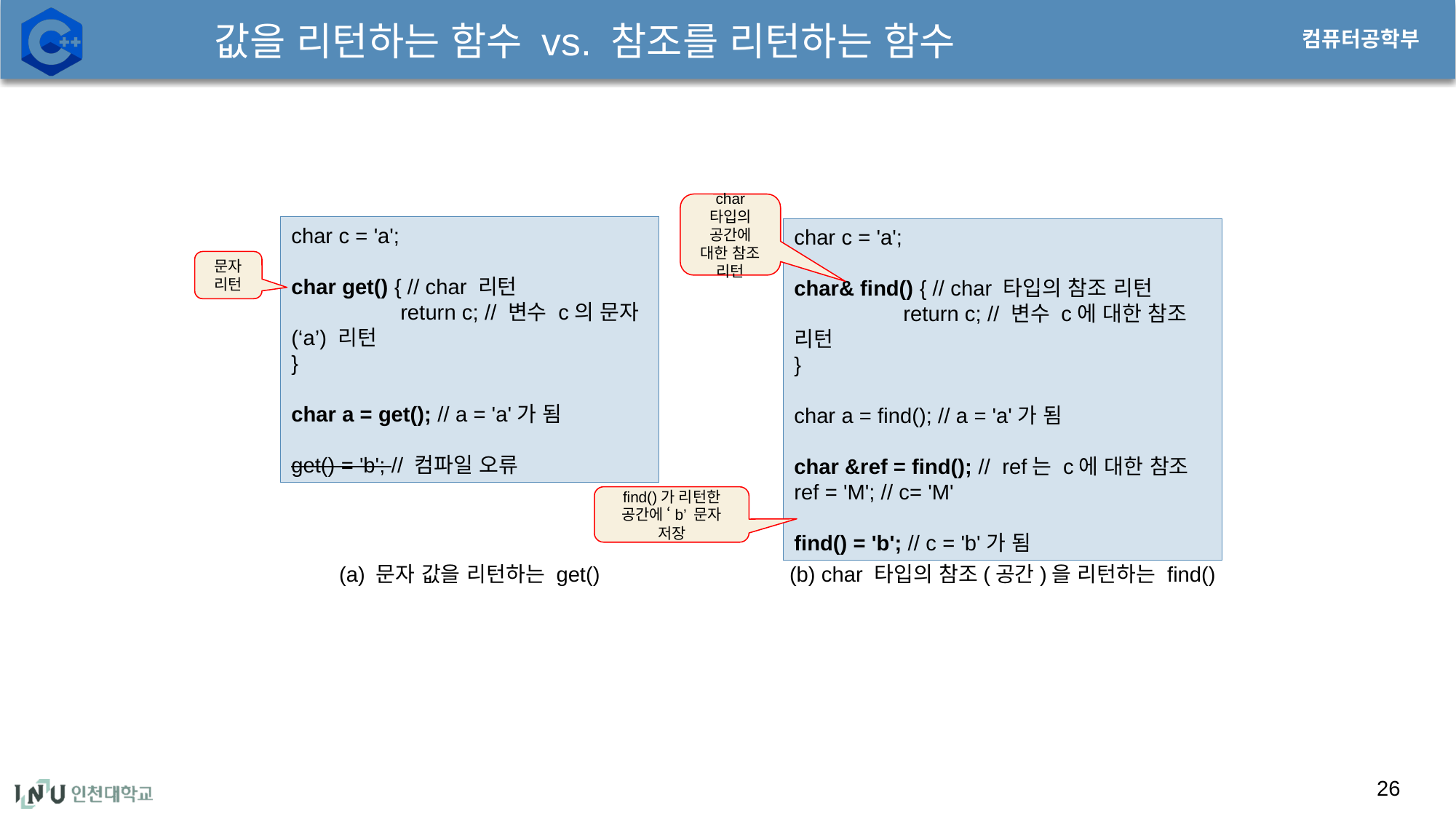

# 값을 리턴하는 함수 vs. 참조를 리턴하는 함수
char 타입의 공간에 대한 참조 리턴
char c = 'a';

char get() { // char 리턴
	return c; // 변수 c의 문자(‘a’) 리턴
}

char a = get(); // a = 'a'가 됨

get() = 'b'; // 컴파일 오류
char c = 'a';

char& find() { // char 타입의 참조 리턴
	return c; // 변수 c에 대한 참조 리턴
}

char a = find(); // a = 'a'가 됨

char &ref = find(); //  ref는 c에 대한 참조
ref = 'M'; // c= 'M'

find() = 'b'; // c = 'b'가 됨
문자 리턴
find()가 리턴한 공간에 ‘b’ 문자 저장
(a) 문자 값을 리턴하는 get()
(b) char 타입의 참조(공간)을 리턴하는 find()